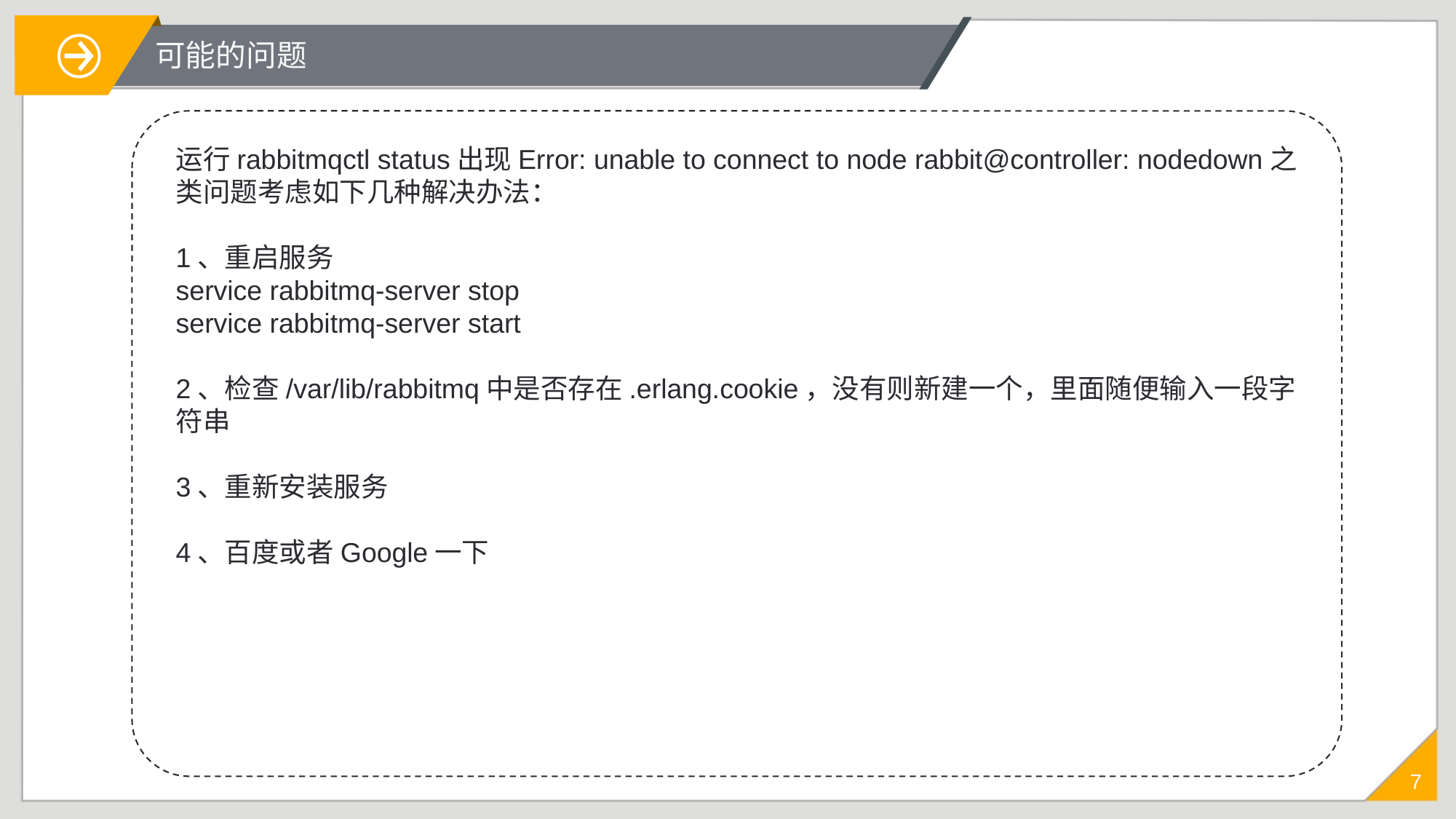

可能的问题

运行rabbitmqctl status出现Error: unable to connect to node rabbit@controller: nodedown之类问题考虑如下几种解决办法：

1、重启服务
service rabbitmq-server stop
service rabbitmq-server start

2、检查/var/lib/rabbitmq中是否存在.erlang.cookie，没有则新建一个，里面随便输入一段字符串

3、重新安装服务

4、百度或者Google一下